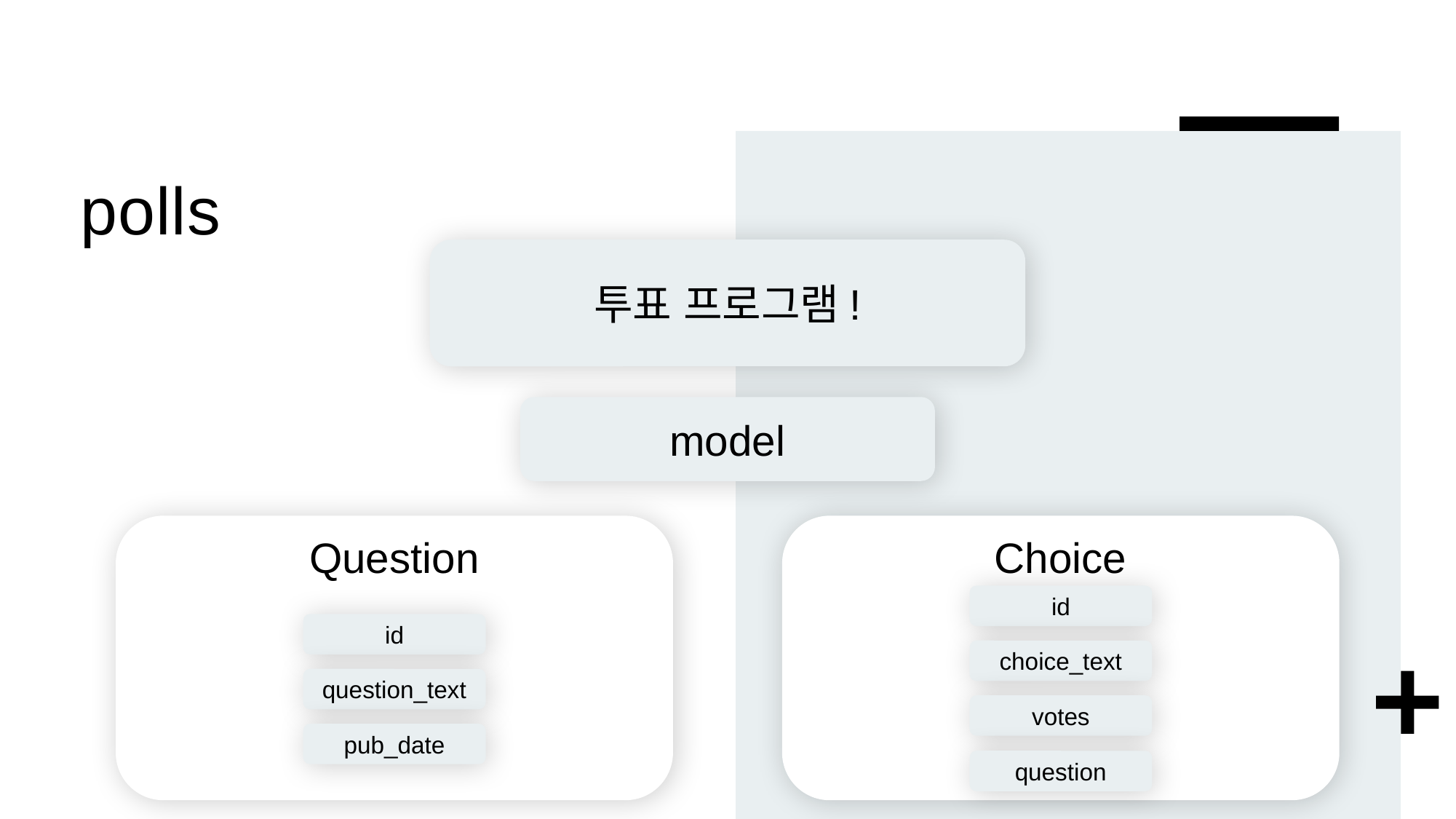

# polls
투표 프로그램!
model
Question

Choice

id
id
choice_text
question_text
votes
pub_date
question